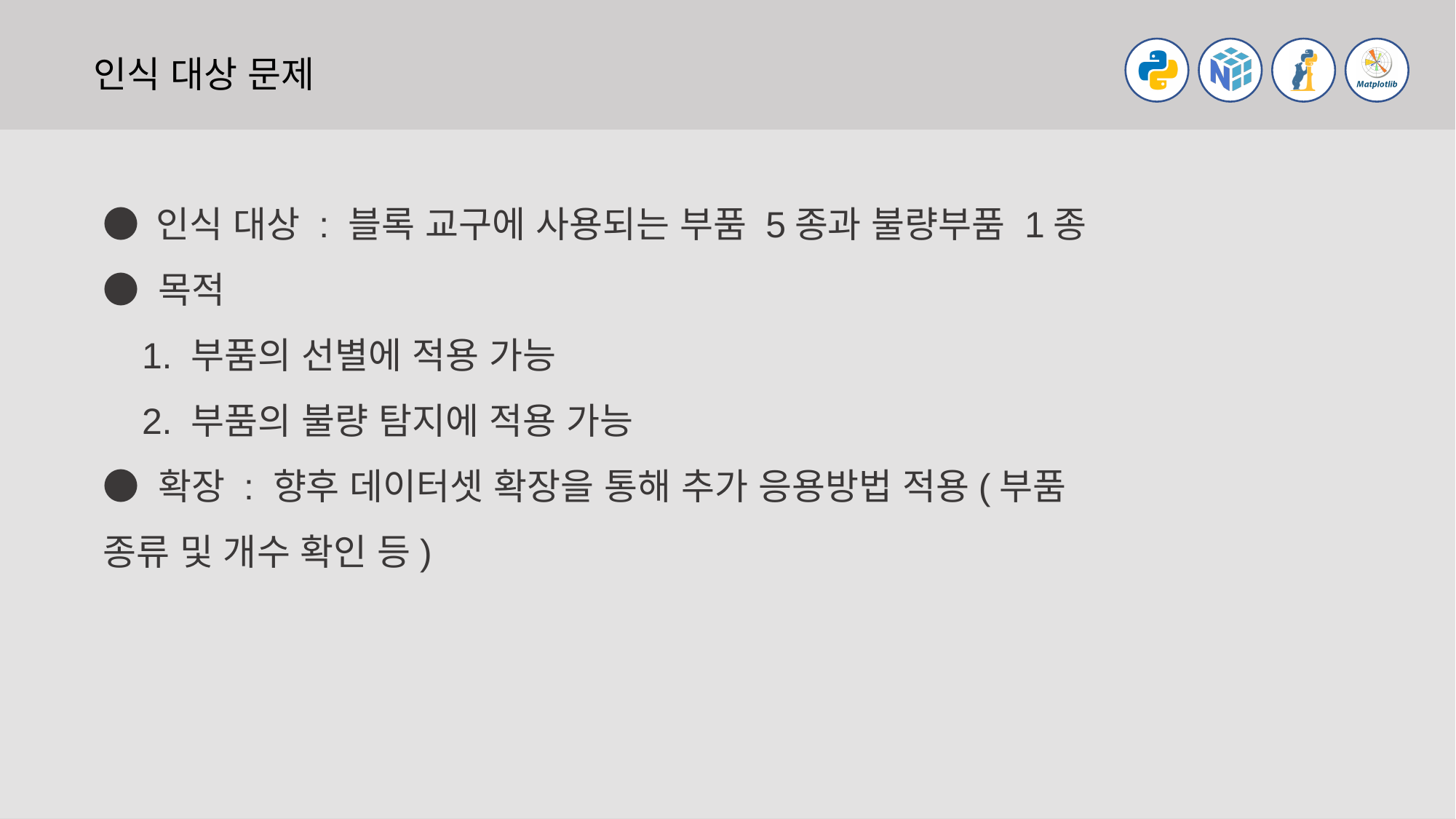

인식 대상 문제

● 인식 대상 : 블록 교구에 사용되는 부품 5종과 불량부품 1종
● 목적
   1. 부품의 선별에 적용 가능
   2. 부품의 불량 탐지에 적용 가능
● 확장 : 향후 데이터셋 확장을 통해 추가 응용방법 적용(부품 종류 및 개수 확인 등)